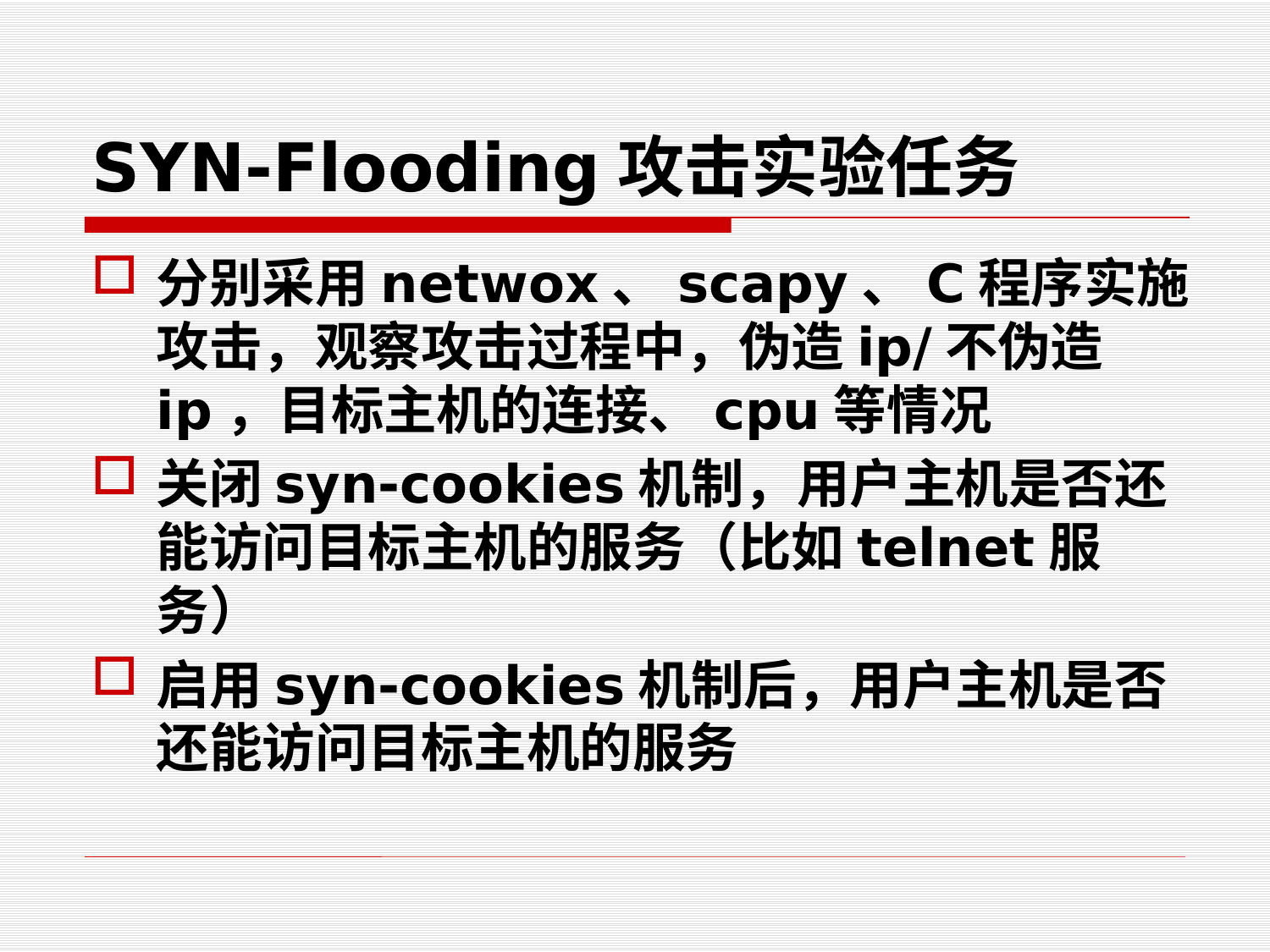

# SYN-Flooding攻击实验任务
分别采用netwox、scapy、C程序实施攻击，观察攻击过程中，伪造ip/不伪造ip，目标主机的连接、cpu等情况
关闭syn-cookies机制，用户主机是否还能访问目标主机的服务（比如telnet服务）
启用syn-cookies机制后，用户主机是否还能访问目标主机的服务